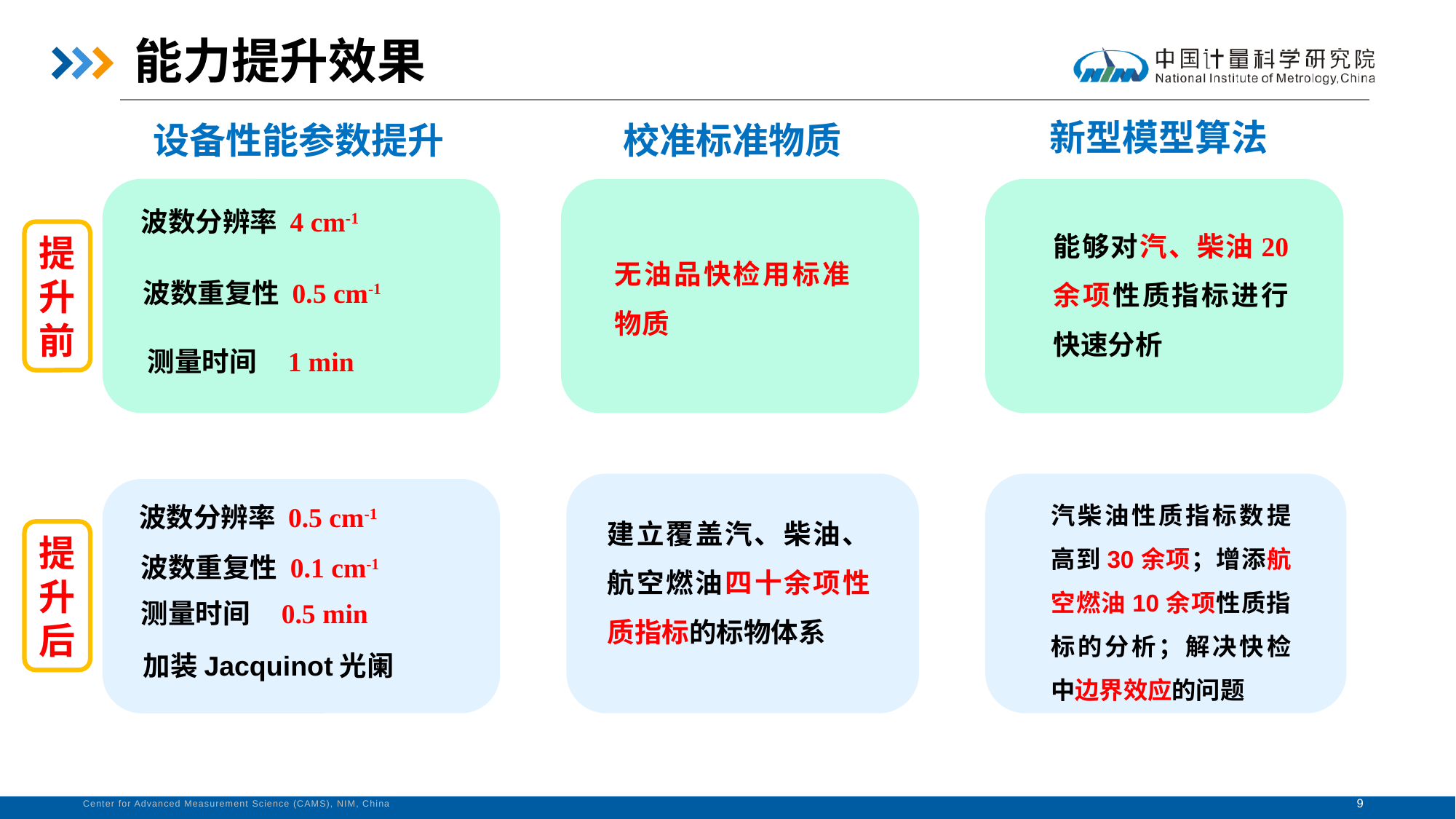

能力提升效果
新型模型算法
设备性能参数提升
校准标准物质

波数分辨率 4 cm-1
能够对汽、柴油20 余项性质指标进行快速分析
提升前
无油品快检用标准物质
波数重复性 0.5 cm-1
测量时间    1 min

汽柴油性质指标数提高到30余项；增添航空燃油10余项性质指标的分析；解决快检中边界效应的问题
波数分辨率 0.5 cm-1
建立覆盖汽、柴油、航空燃油四十余项性质指标的标物体系
提升
后
波数重复性 0.1 cm-1
测量时间    0.5 min
加装Jacquinot光阑